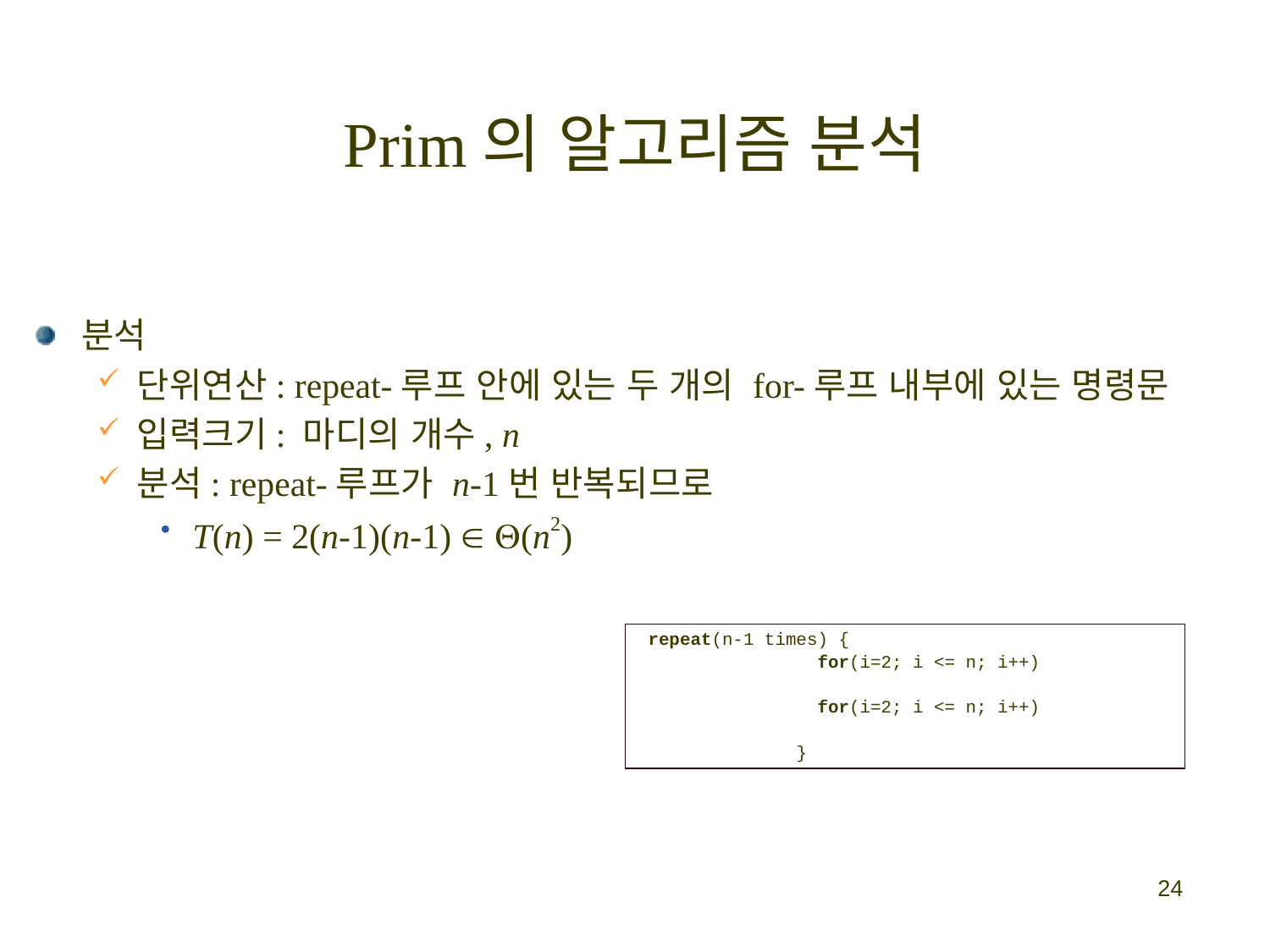

# Prim의 알고리즘 분석
분석
단위연산: repeat-루프 안에 있는 두 개의 for-루프 내부에 있는 명령문
입력크기: 마디의 개수, n
분석: repeat-루프가 n-1번 반복되므로
T(n) = 2(n-1)(n-1) ∈ Θ(n2)
 repeat(n-1 times) {
	     for(i=2; i <= n; i++)

	     for(i=2; i <= n; i++)

	   }
24